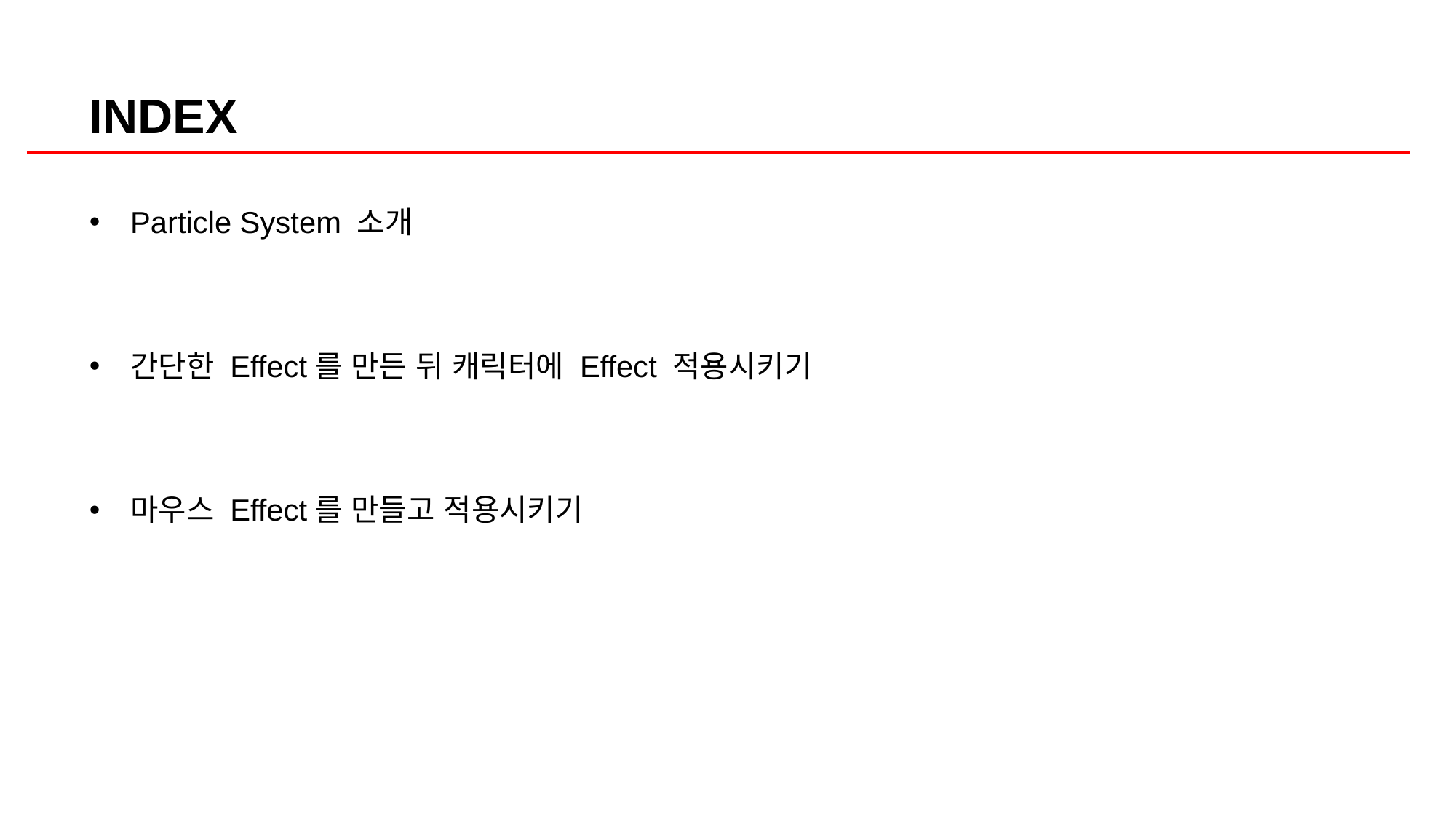

INDEX

Particle System 소개

간단한 Effect를 만든 뒤 캐릭터에 Effect 적용시키기

마우스 Effect를 만들고 적용시키기